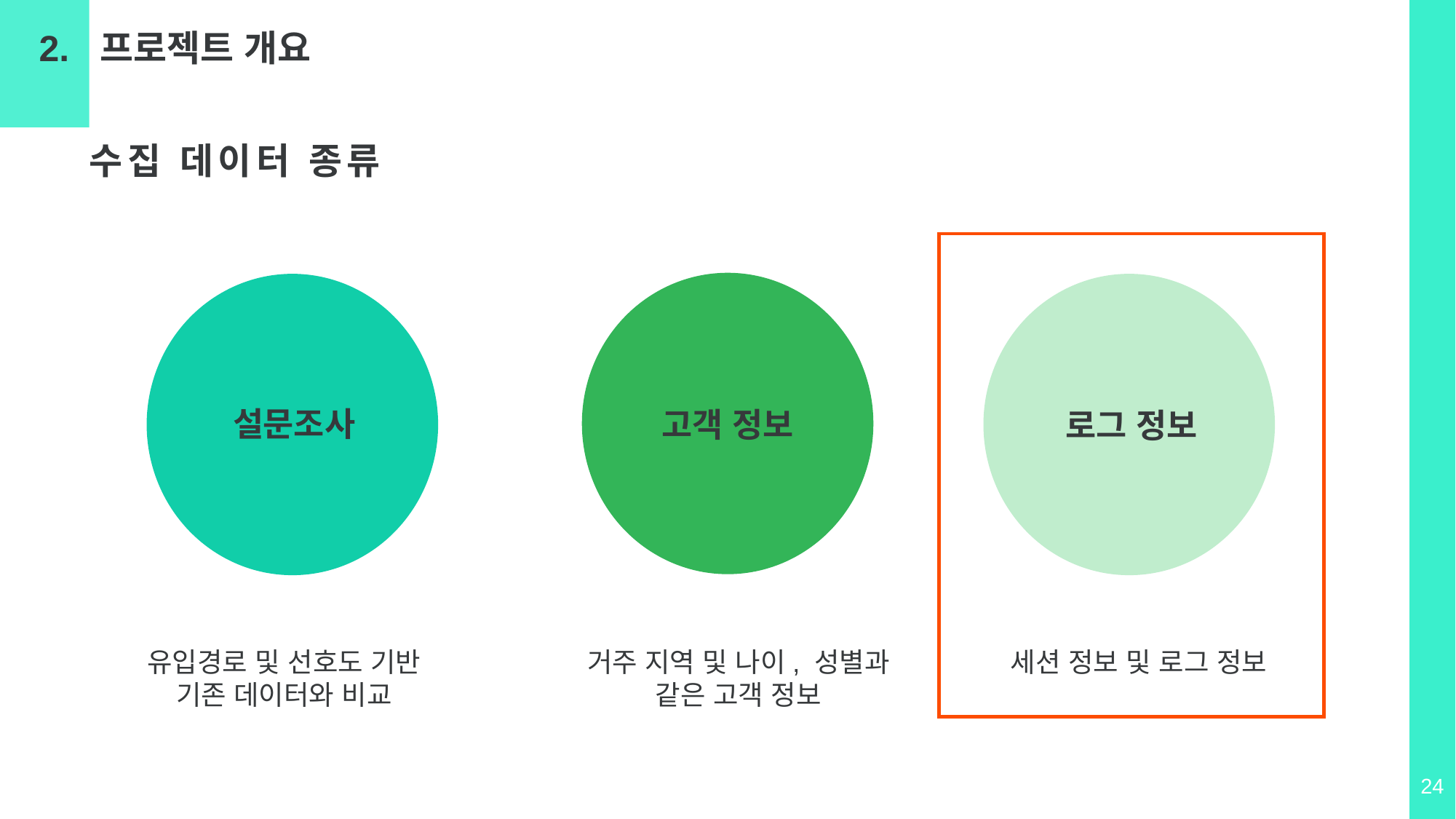

프로젝트 개요
2.

수집 데이터 종류

고객 정보

설문조사

로그 정보
유입경로 및 선호도 기반
기존 데이터와 비교
거주 지역 및 나이, 성별과
같은 고객 정보

세션 정보 및 로그 정보

24